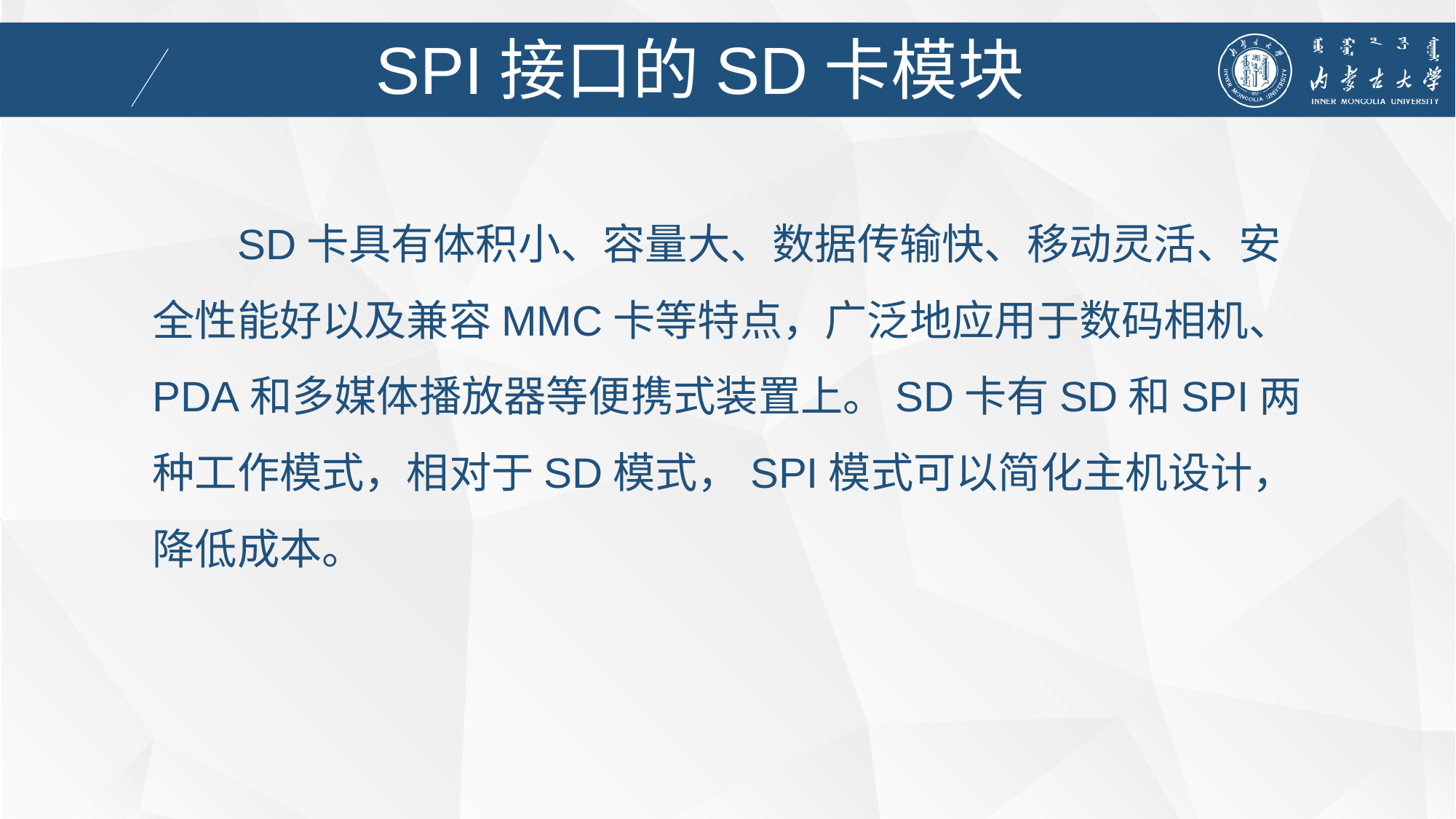

SPI接口的SD卡模块
SD卡具有体积小、容量大、数据传输快、移动灵活、安全性能好以及兼容MMC卡等特点，广泛地应用于数码相机、PDA和多媒体播放器等便携式装置上。SD卡有SD和SPI两种工作模式，相对于SD模式，SPI模式可以简化主机设计，降低成本。